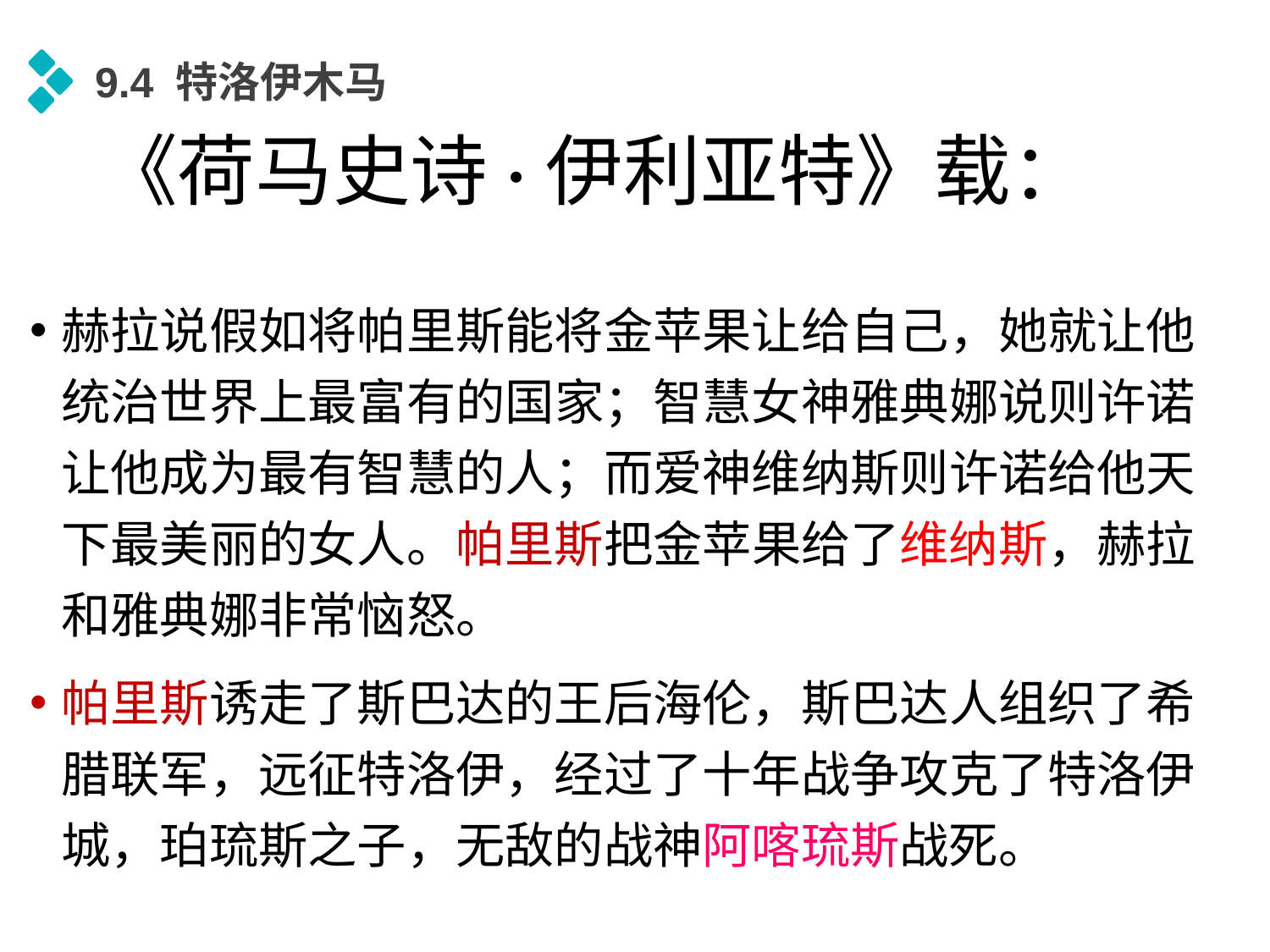

9.4 特洛伊木马

# 《荷马史诗·伊利亚特》载：
赫拉说假如将帕里斯能将金苹果让给自己，她就让他统治世界上最富有的国家；智慧女神雅典娜说则许诺让他成为最有智慧的人；而爱神维纳斯则许诺给他天下最美丽的女人。帕里斯把金苹果给了维纳斯，赫拉和雅典娜非常恼怒。
帕里斯诱走了斯巴达的王后海伦，斯巴达人组织了希腊联军，远征特洛伊，经过了十年战争攻克了特洛伊城，珀琉斯之子，无敌的战神阿喀琉斯战死。